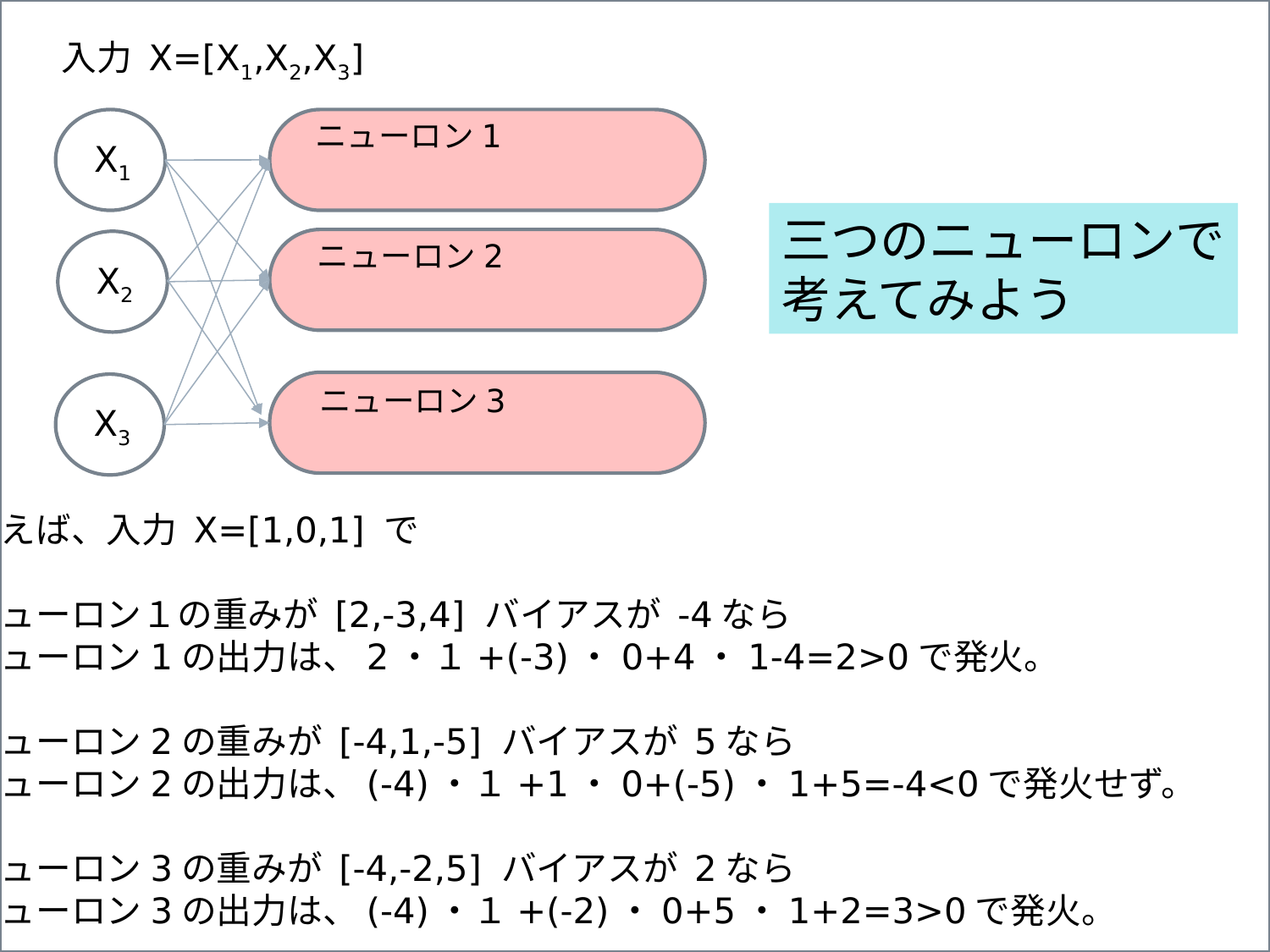

入力 X=[X1,X2,X3]

ニューロン1

X1
三つのニューロンで
考えてみよう

ニューロン2

X2

X3
ニューロン3
例えば、入力 X=[1,0,1] で

ニューロン１の重みが [2,-3,4] バイアスが -4なら
ニューロン1の出力は、2・１+(-3)・0+4・1-4=2>0で発火。

ニューロン2の重みが [-4,1,-5] バイアスが 5なら
ニューロン2の出力は、(-4)・１+1・0+(-5)・1+5=-4<0で発火せず。

ニューロン3の重みが [-4,-2,5] バイアスが 2なら
ニューロン3の出力は、(-4)・１+(-2)・0+5・1+2=3>0で発火。